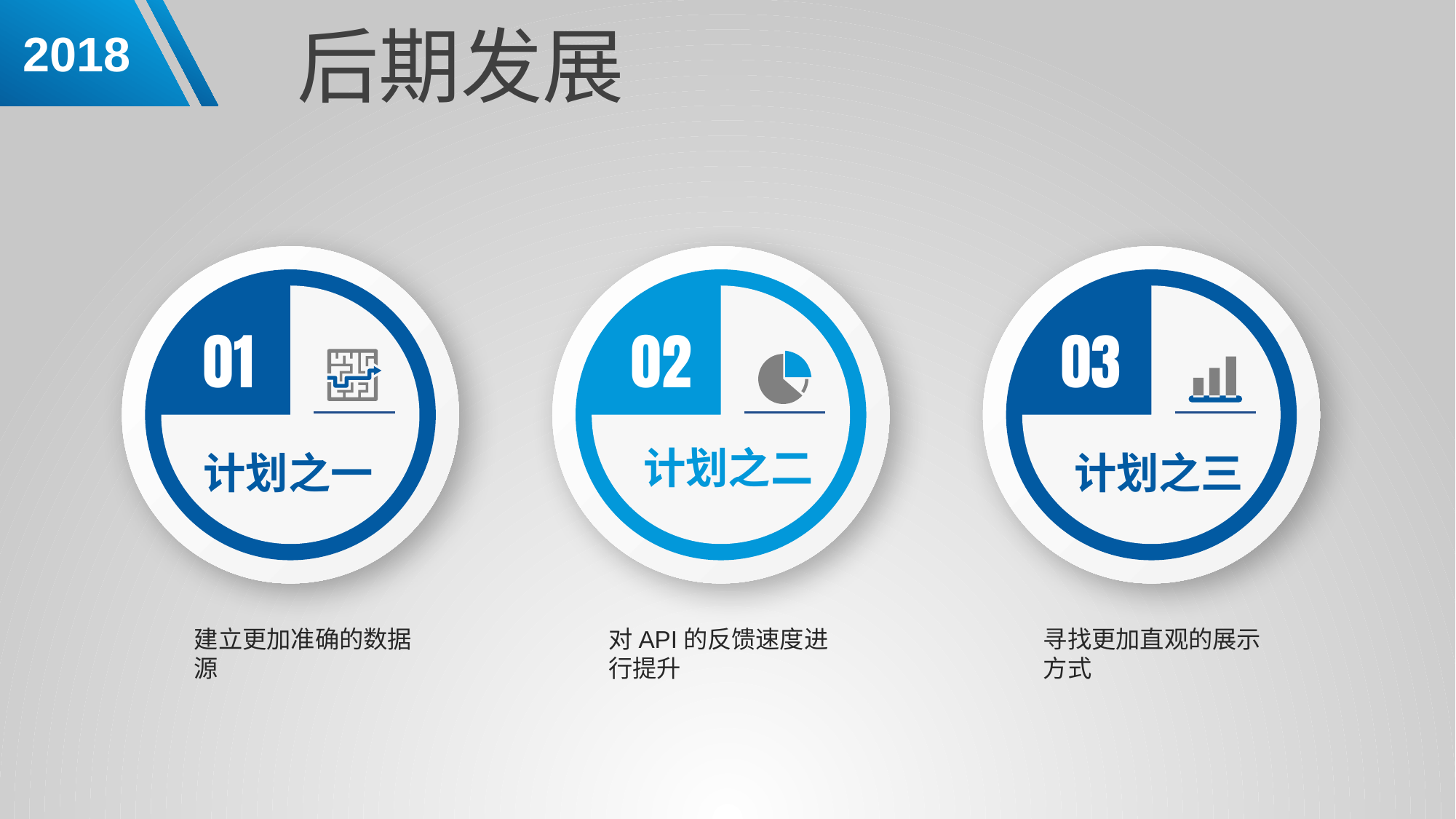

后期发展
2018

01

计划之一

02

计划之二

03

计划之三
对API的反馈速度进行提升
寻找更加直观的展示方式
建立更加准确的数据源